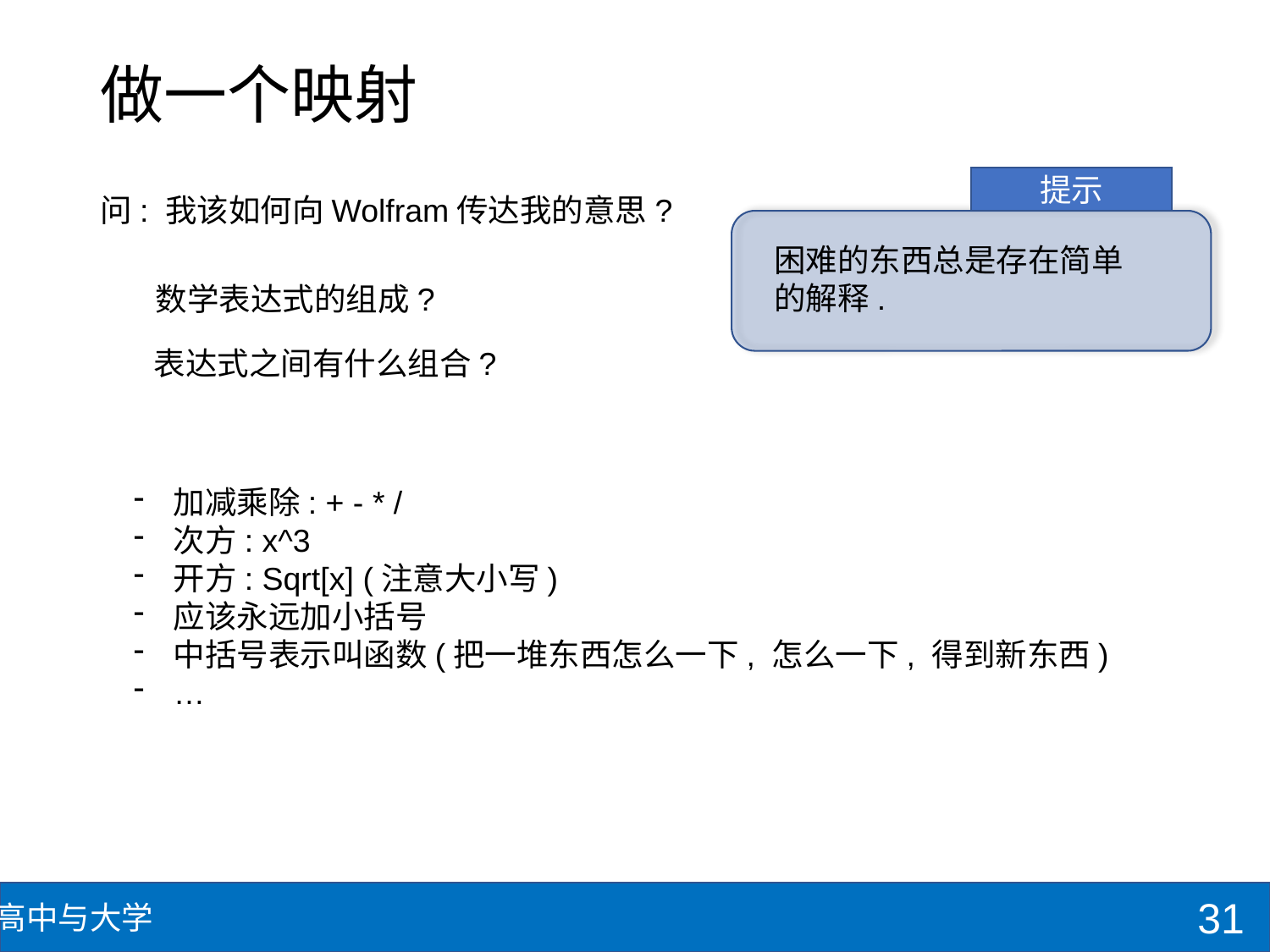

# 做一个映射
提示

困难的东西总是存在简单的解释.
问: 我该如何向Wolfram传达我的意思?
数学表达式的组成?
表达式之间有什么组合?
加减乘除: + - * /
次方: x^3
开方: Sqrt[x] (注意大小写)
应该永远加小括号
中括号表示叫函数(把一堆东西怎么一下, 怎么一下, 得到新东西)
…
31